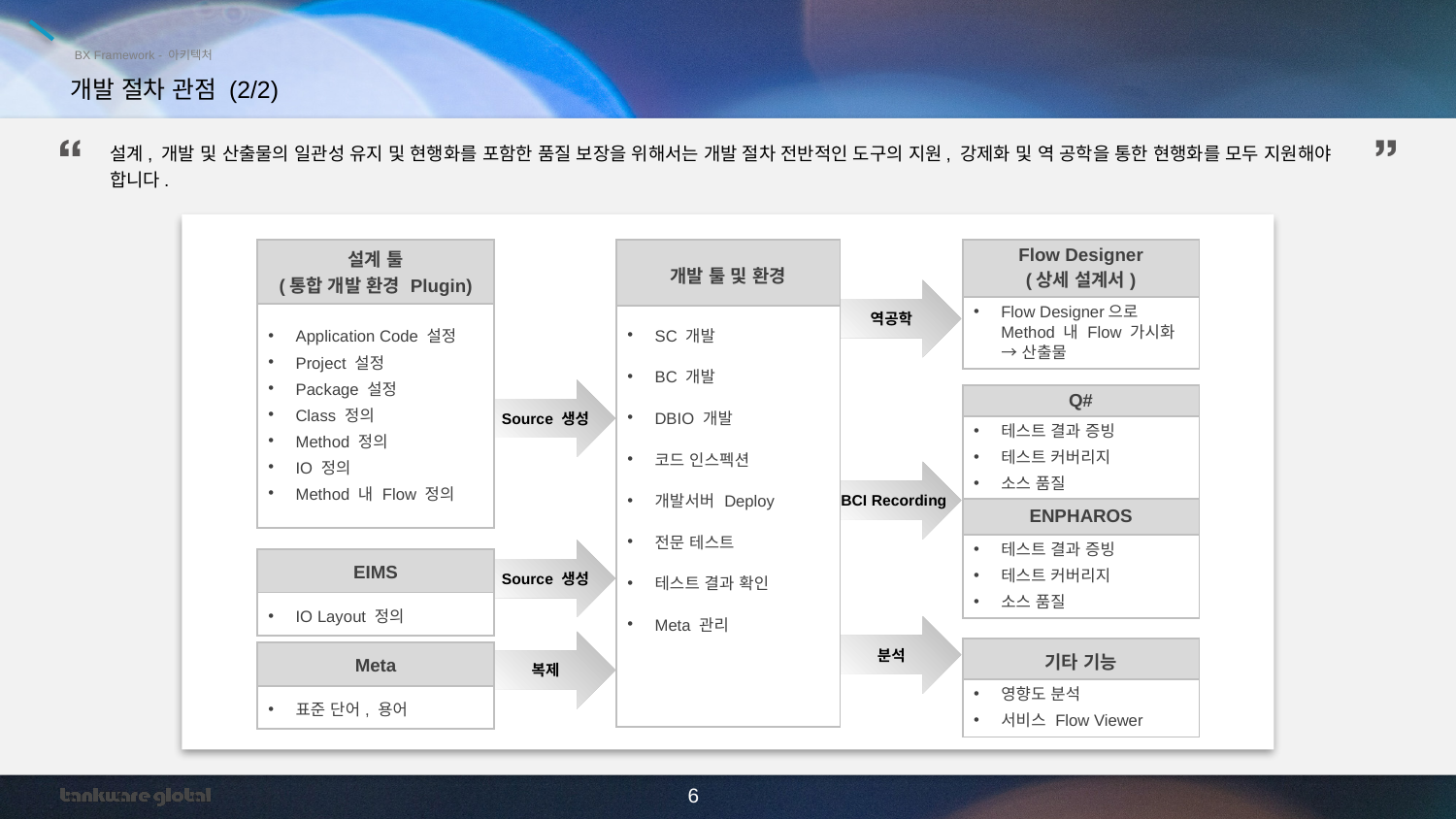

BX Framework - 아키텍처
개발 절차 관점 (2/2)
설계, 개발 및 산출물의 일관성 유지 및 현행화를 포함한 품질 보장을 위해서는 개발 절차 전반적인 도구의 지원, 강제화 및 역 공학을 통한 현행화를 모두 지원해야 합니다.

| Flow Designer (상세 설계서) |
| --- |
| Flow Designer으로 Method 내 Flow 가시화 → 산출물 |
| 설계 툴 (통합 개발 환경 Plugin) |
| --- |
| Application Code 설정 Project 설정 Package 설정 Class 정의 Method 정의 IO 정의 Method 내 Flow 정의 |
| 개발 툴 및 환경 |
| --- |
| SC 개발 BC 개발 DBIO 개발 코드 인스펙션 개발서버 Deploy 전문 테스트 테스트 결과 확인 Meta 관리 |
역공학
Source 생성
| Q# |
| --- |
| 테스트 결과 증빙 테스트 커버리지 소스 품질 |
 BCI Recording
| ENPHAROS |
| --- |
| 테스트 결과 증빙 테스트 커버리지 소스 품질 |
Source 생성
| EIMS |
| --- |
| IO Layout 정의 |
분석
복제
| 기타 기능 |
| --- |
| 영향도 분석 서비스 Flow Viewer |
| Meta |
| --- |
| 표준 단어, 용어 |